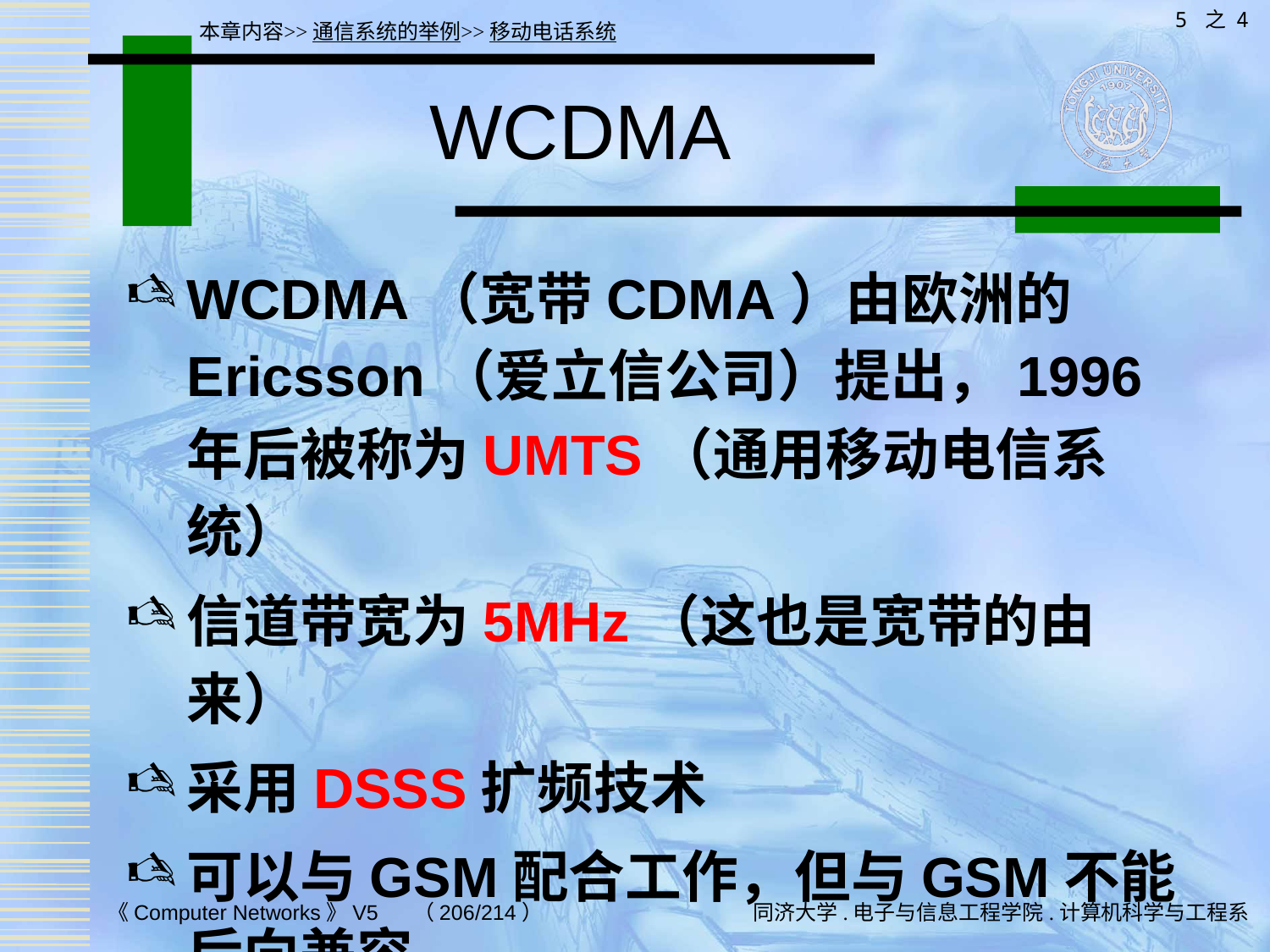

5 之 4
本章内容>>通信系统的举例>>移动电话系统
# WCDMA
WCDMA（宽带CDMA）由欧洲的Ericsson（爱立信公司）提出，1996年后被称为UMTS（通用移动电信系统）
信道带宽为5MHz（这也是宽带的由来）
采用DSSS扩频技术
可以与GSM配合工作，但与GSM不能后向兼容